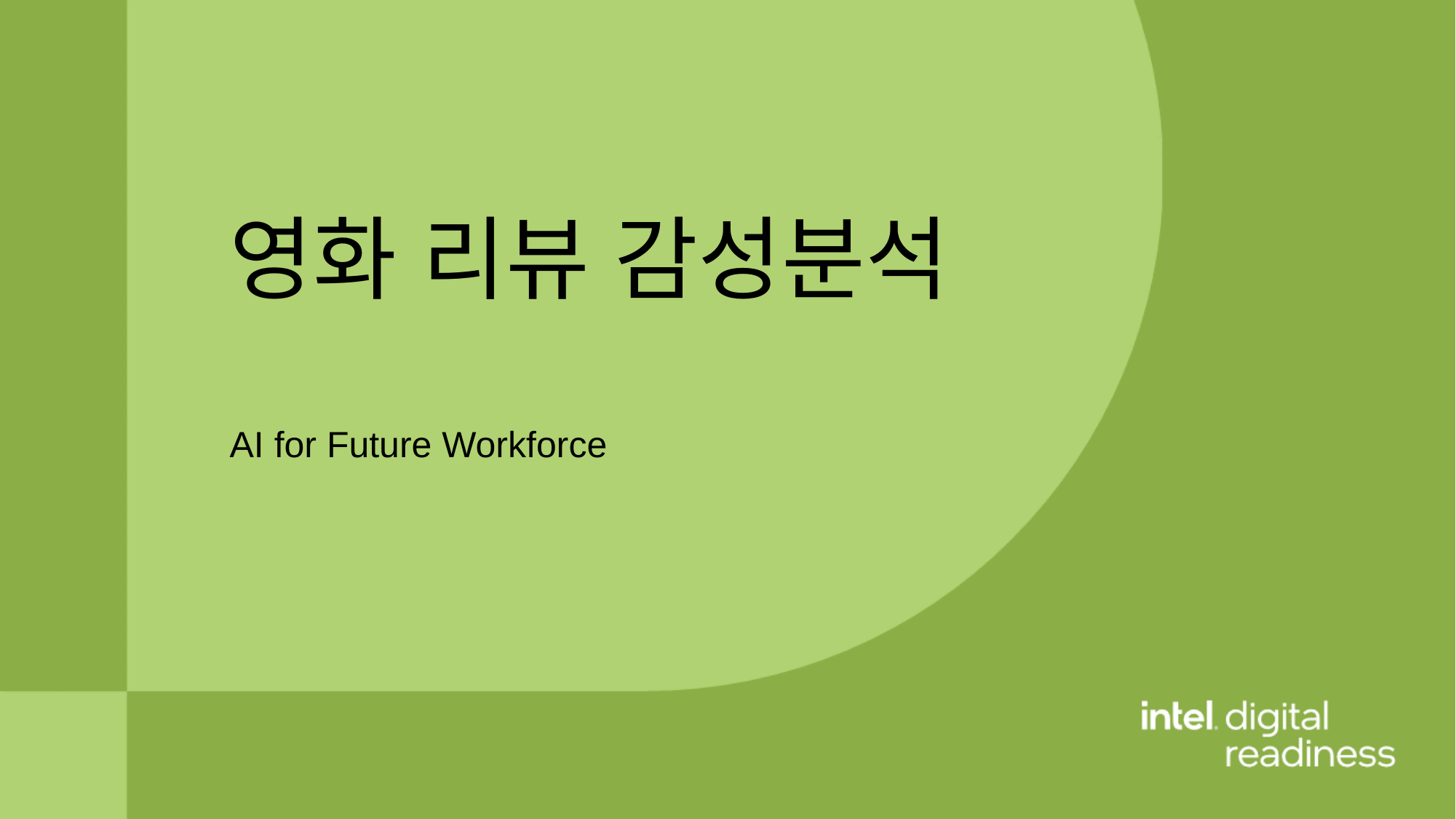

영화 리뷰 감성분석
AI for Future Workforce